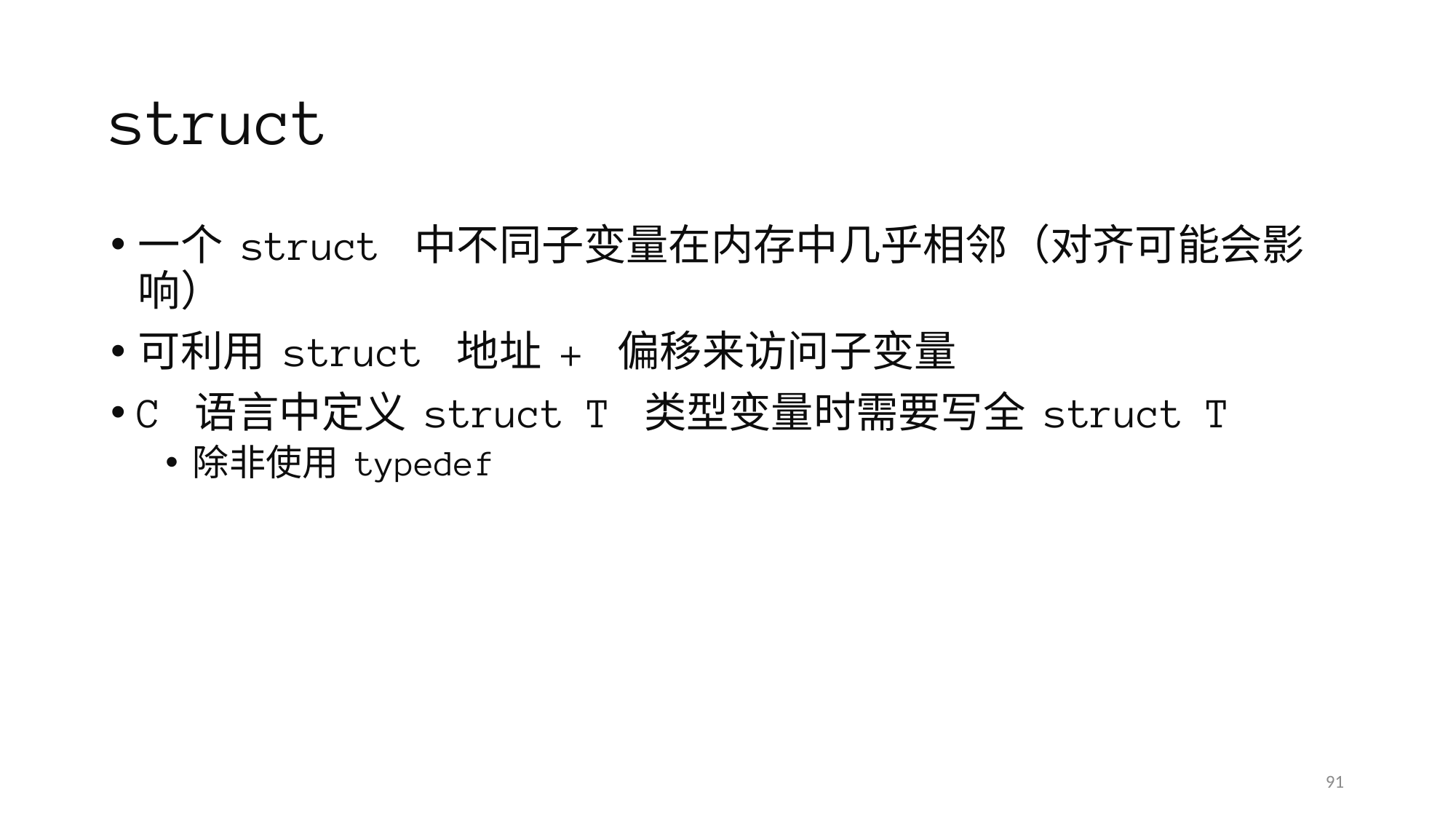

# struct
一个 struct 中不同子变量在内存中几乎相邻（对齐可能会影响）
可利用 struct 地址 + 偏移来访问子变量
C 语言中定义 struct T 类型变量时需要写全 struct T
除非使用 typedef

91